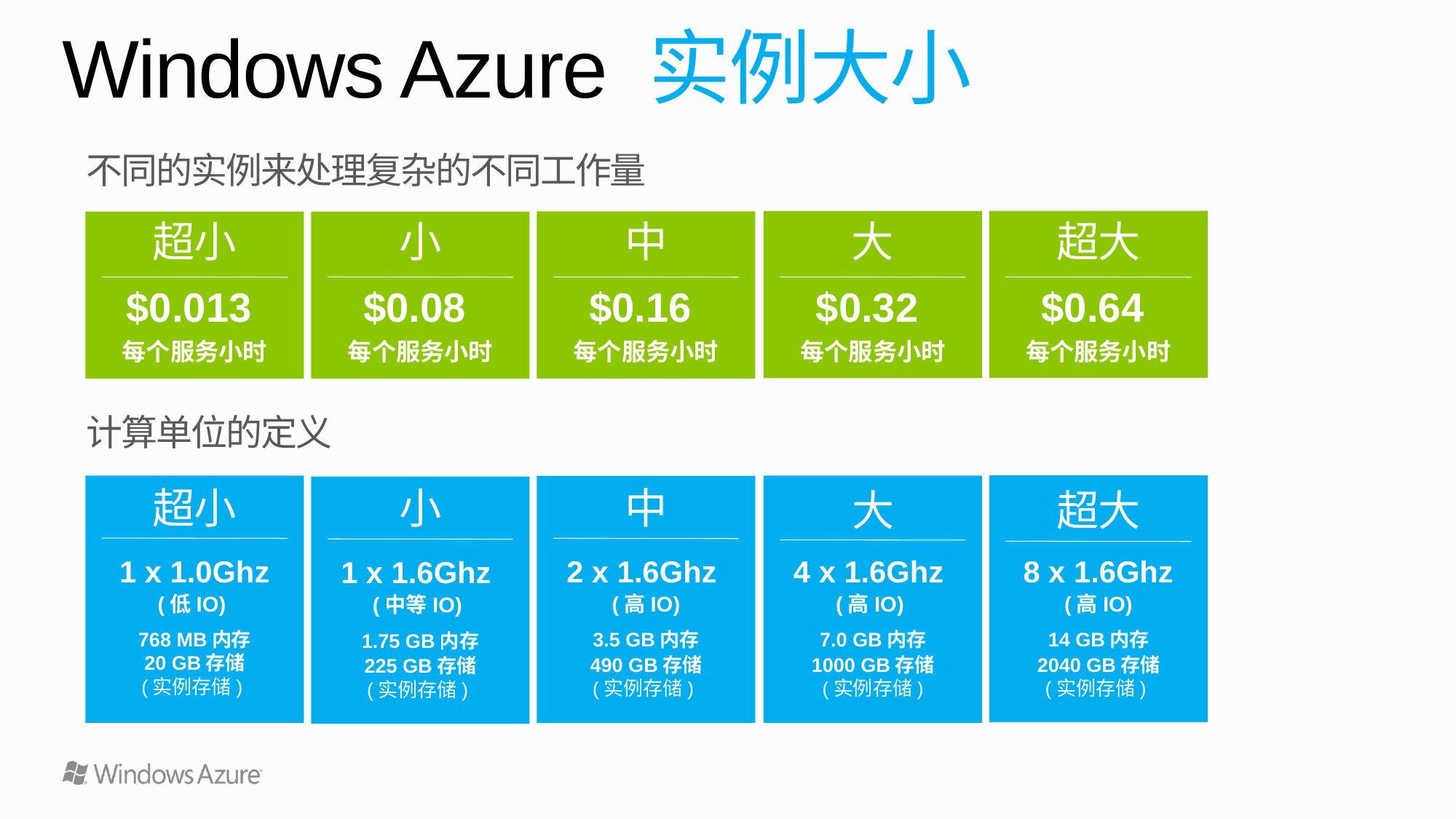

# Windows Azure 实例大小
不同的实例来处理复杂的不同工作量
中

$0.16
每个服务小时
超大

$0.64
每个服务小时
超小

$0.013
每个服务小时
小

$0.08
每个服务小时
大

$0.32
每个服务小时
计算单位的定义
超小

1 x 1.0Ghz
(低IO)
768 MB内存
20 GB存储
(实例存储)

小

1 x 1.6Ghz
(中等IO)
1.75 GB内存
225 GB存储
(实例存储)
中

2 x 1.6Ghz
(高IO)
3.5 GB内存
490 GB存储
(实例存储)
大

4 x 1.6Ghz
(高IO)
7.0 GB内存
1000 GB存储
(实例存储)
超大

8 x 1.6Ghz
(高IO)
14 GB内存
2040 GB存储
(实例存储)